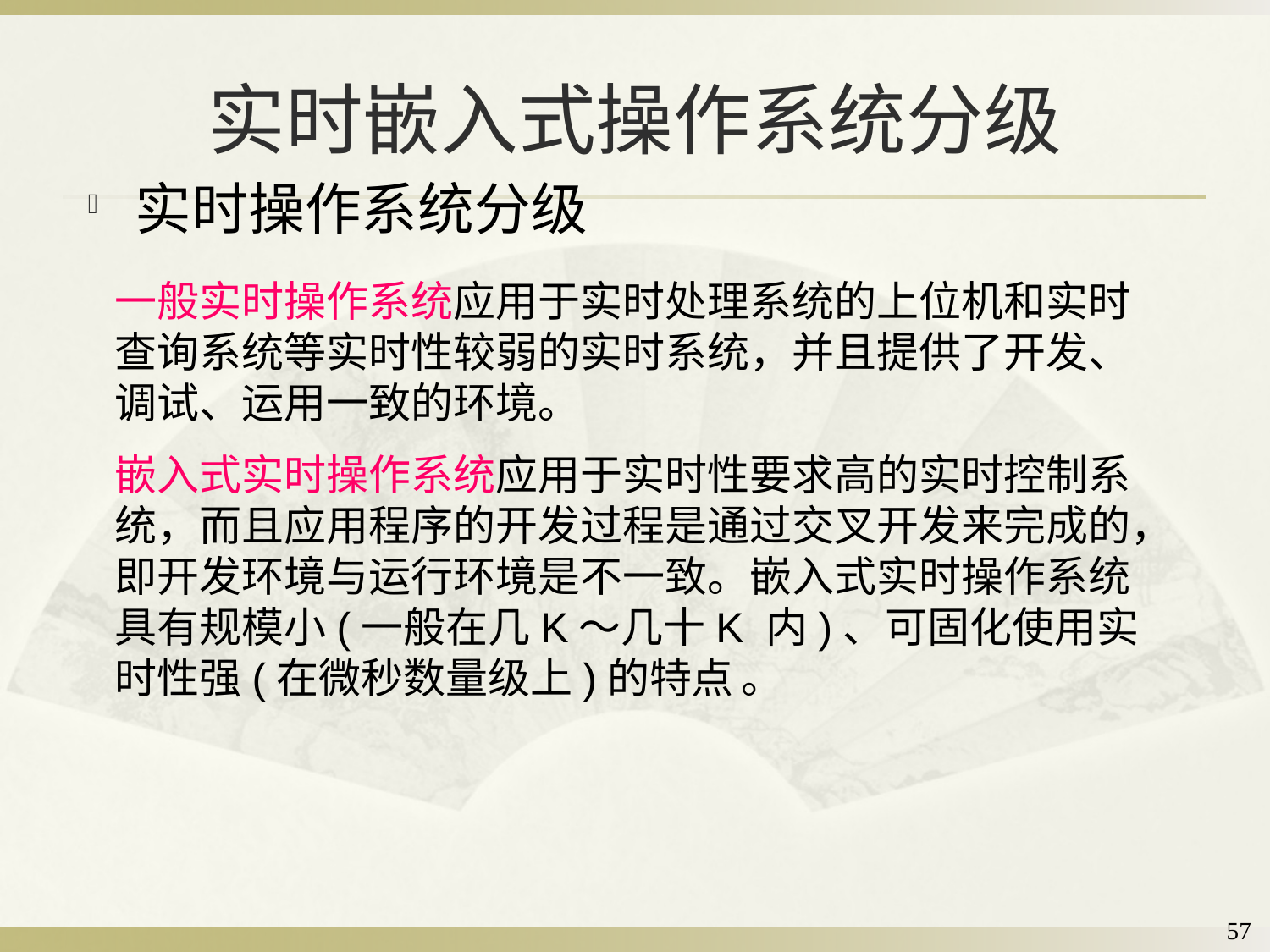

# 实时嵌入式操作系统分级
实时操作系统分级
一般实时操作系统应用于实时处理系统的上位机和实时查询系统等实时性较弱的实时系统，并且提供了开发、调试、运用一致的环境。

嵌入式实时操作系统应用于实时性要求高的实时控制系统，而且应用程序的开发过程是通过交叉开发来完成的，即开发环境与运行环境是不一致。嵌入式实时操作系统具有规模小(一般在几K～几十K 内)、可固化使用实时性强(在微秒数量级上)的特点 。